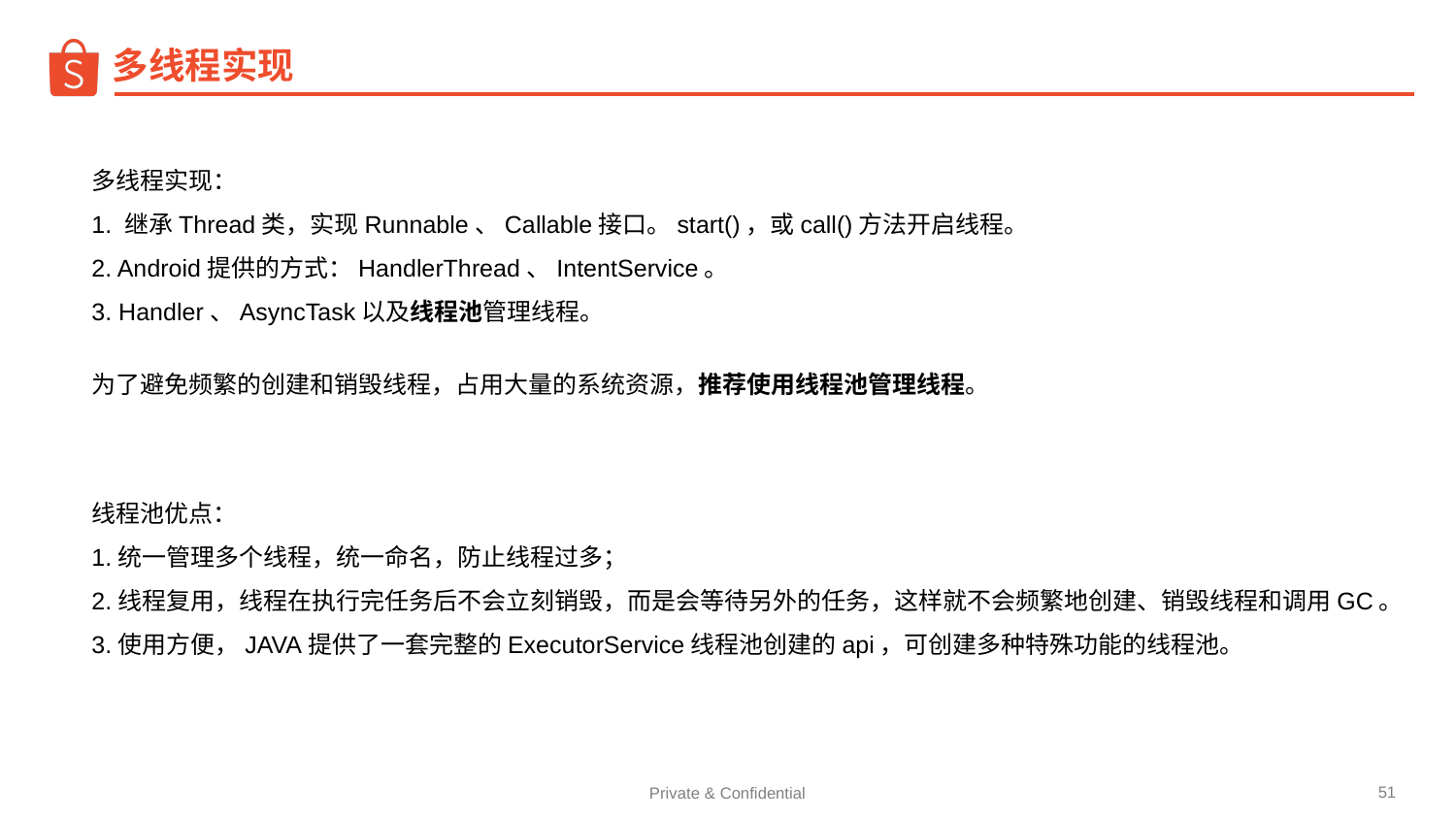

多线程实现
多线程实现：
1. 继承Thread类，实现Runnable、Callable接口。start()，或call()方法开启线程。
2. Android提供的方式：HandlerThread、IntentService。
3. Handler、AsyncTask以及线程池管理线程。

为了避免频繁的创建和销毁线程，占用大量的系统资源，推荐使用线程池管理线程。

线程池优点：
1.统一管理多个线程，统一命名，防止线程过多；
2.线程复用，线程在执行完任务后不会立刻销毁，而是会等待另外的任务，这样就不会频繁地创建、销毁线程和调用GC。
3.使用方便，JAVA提供了一套完整的ExecutorService线程池创建的api，可创建多种特殊功能的线程池。
51